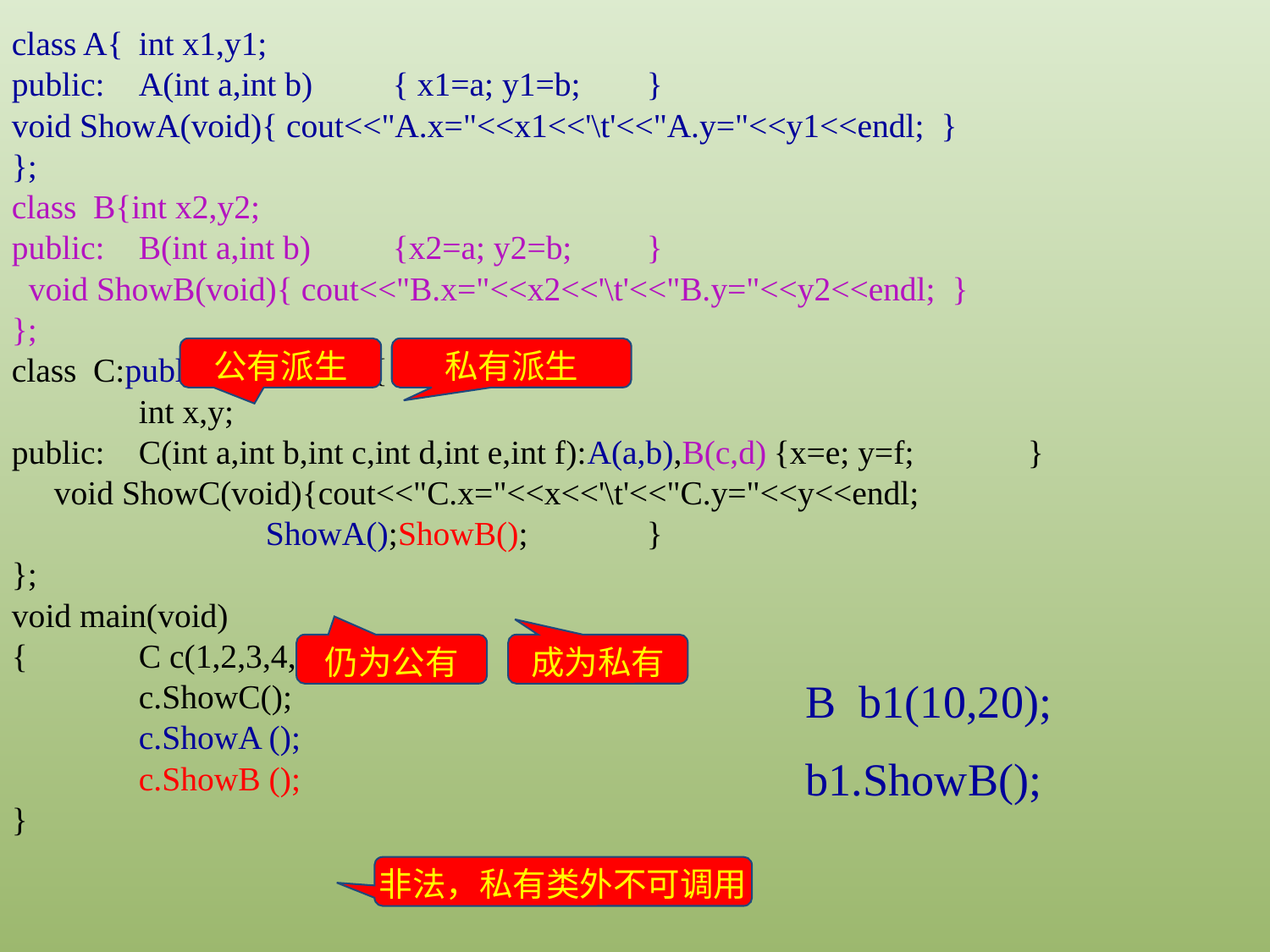

class A{	int x1,y1;
public:	A(int a,int b)	{ x1=a; y1=b;	}
void ShowA(void){ cout<<"A.x="<<x1<<'\t'<<"A.y="<<y1<<endl;  }
};
class  B{int x2,y2;
public:	B(int a,int b)	{x2=a; y2=b;	}
  void ShowB(void){ cout<<"B.x="<<x2<<'\t'<<"B.y="<<y2<<endl;  }
};
class  C:public A,private B{
	int x,y;
public:	C(int a,int b,int c,int d,int e,int f):A(a,b),B(c,d)	{x=e; y=f;	}
     void ShowC(void){cout<<"C.x="<<x<<'\t'<<"C.y="<<y<<endl;
		ShowA();ShowB();	}
};
void main(void)
{	C c(1,2,3,4,5,6);
	c.ShowC();
	c.ShowA ();
	c.ShowB ();
}
公有派生
私有派生
仍为公有
成为私有
B  b1(10,20);
b1.ShowB();
非法，私有类外不可调用
734